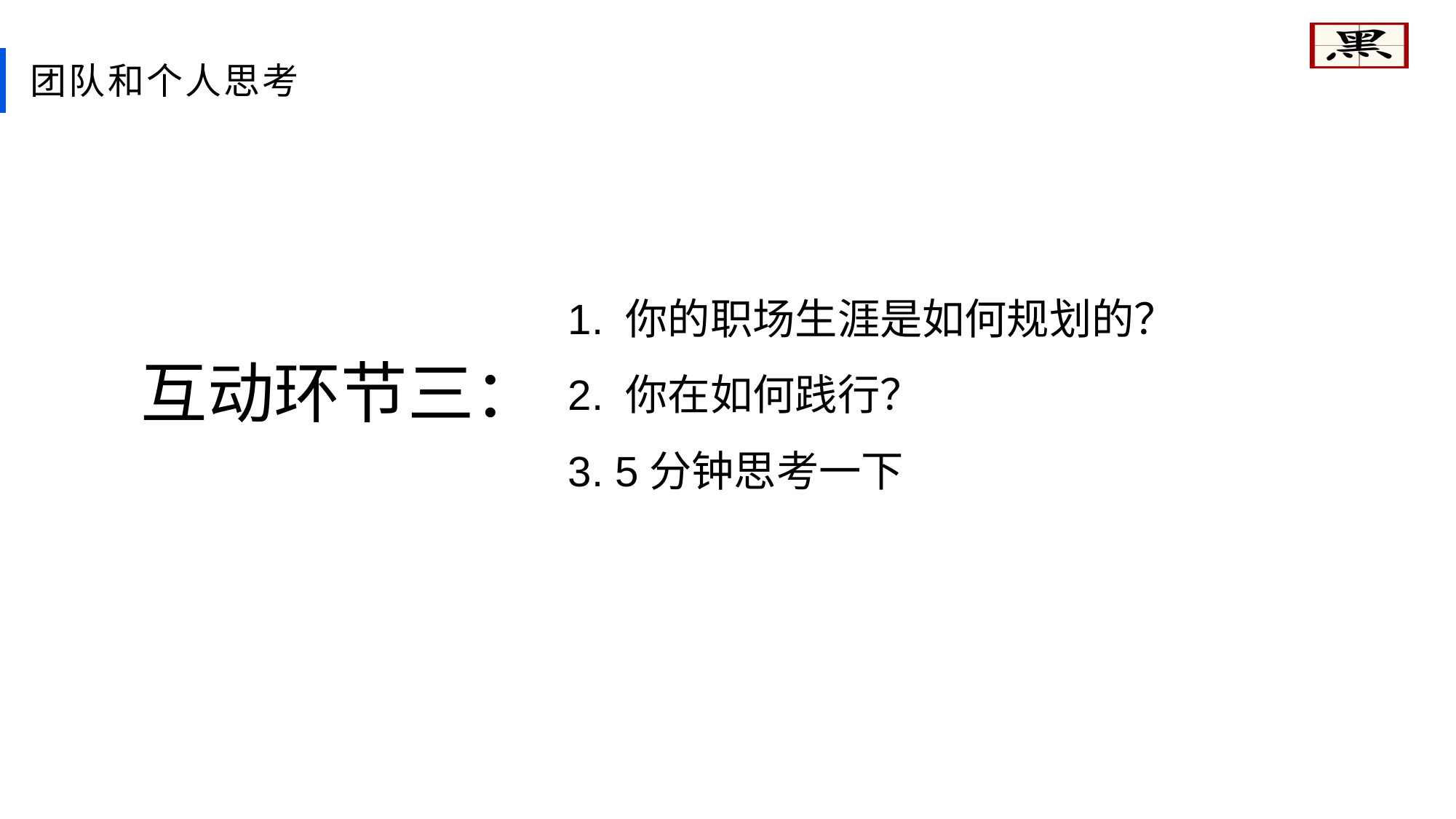

团队和个人思考

1. 你的职场生涯是如何规划的？
2. 你在如何践行？
3. 5分钟思考一下
互动环节三：